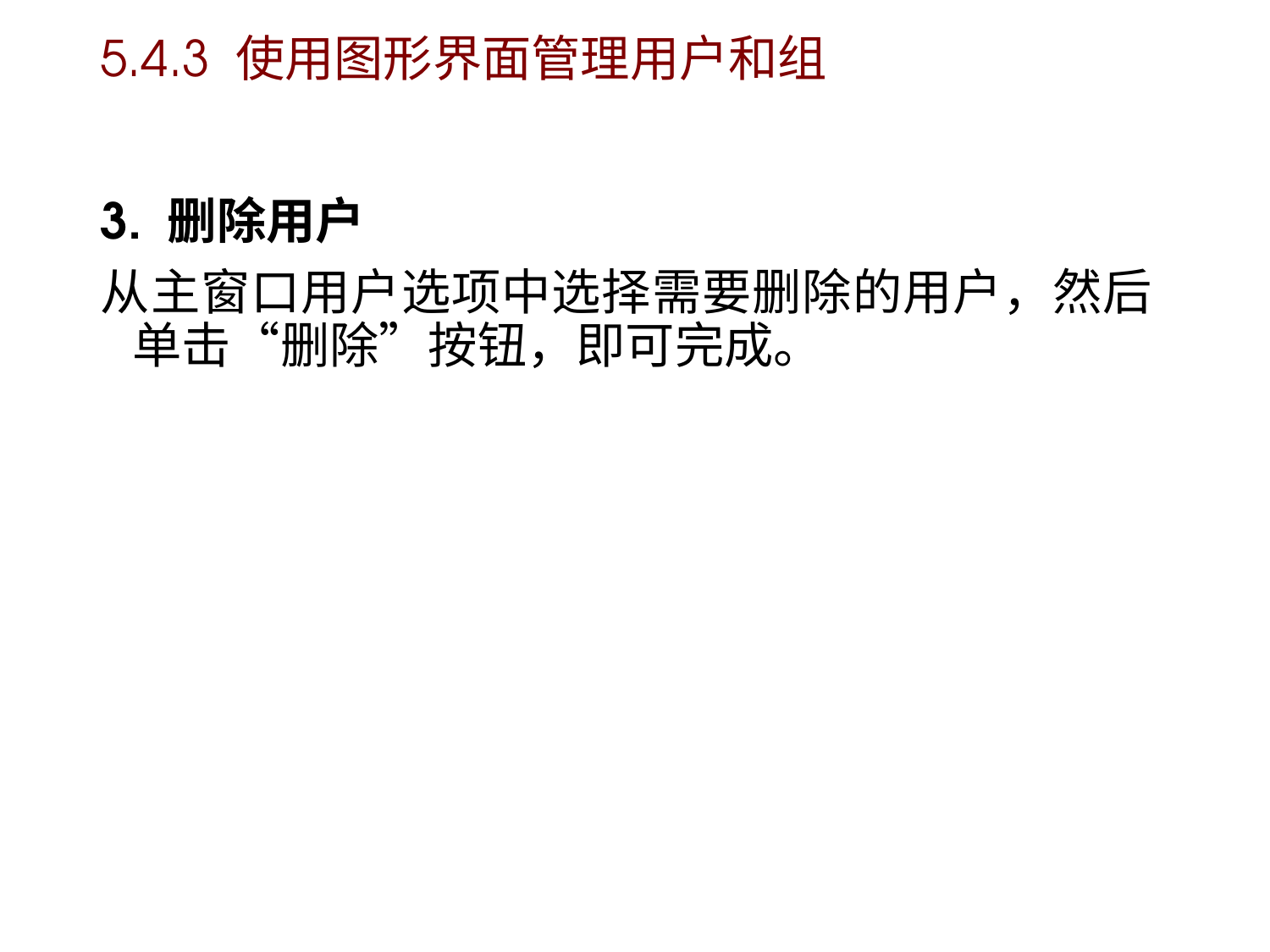

# 5.4.3 使用图形界面管理用户和组
3. 删除用户
从主窗口用户选项中选择需要删除的用户，然后单击“删除”按钮，即可完成。